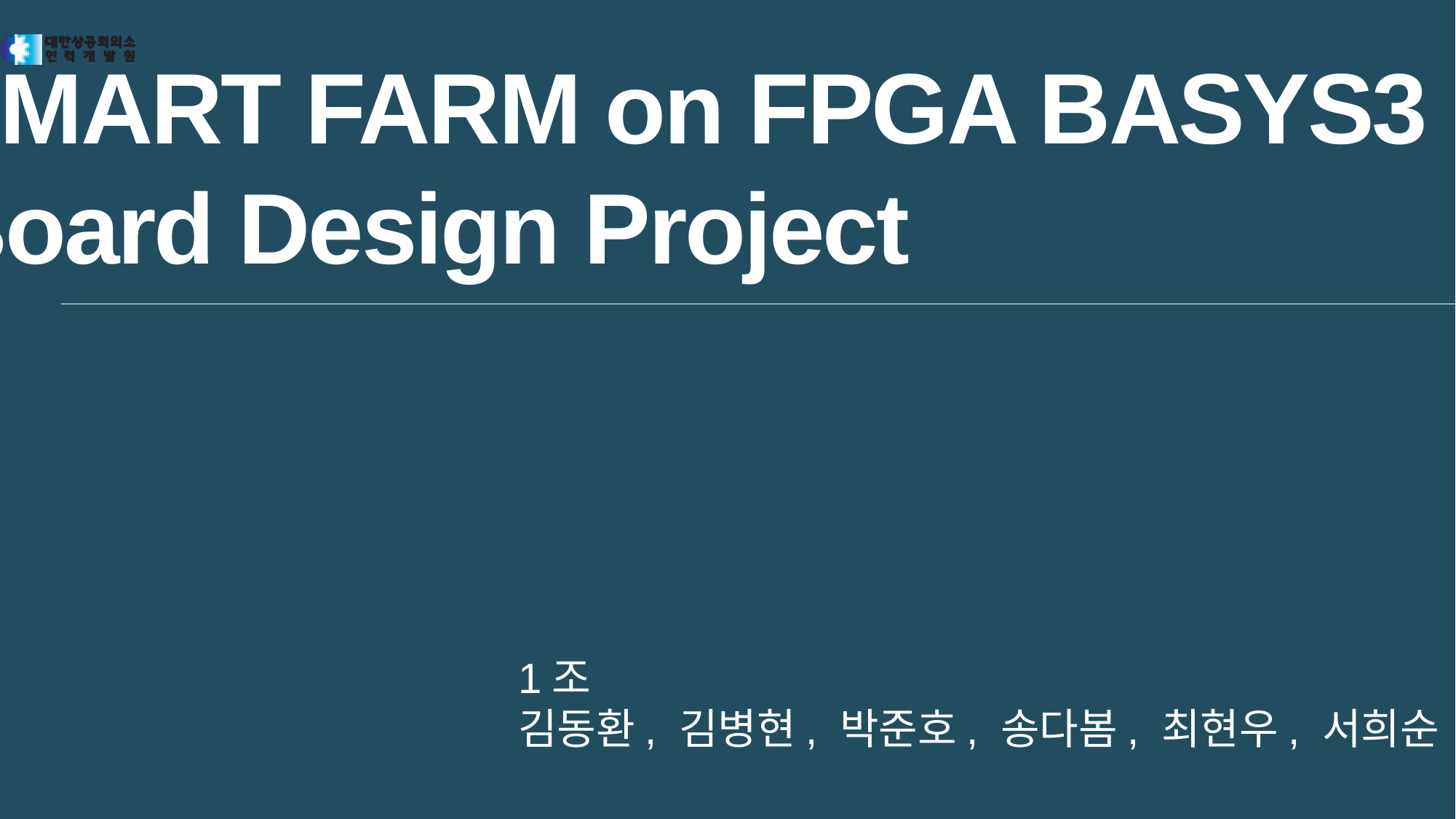

SMART FARM on FPGA BASYS3
Board Design Project
1조
김동환, 김병현, 박준호, 송다봄, 최현우, 서희순